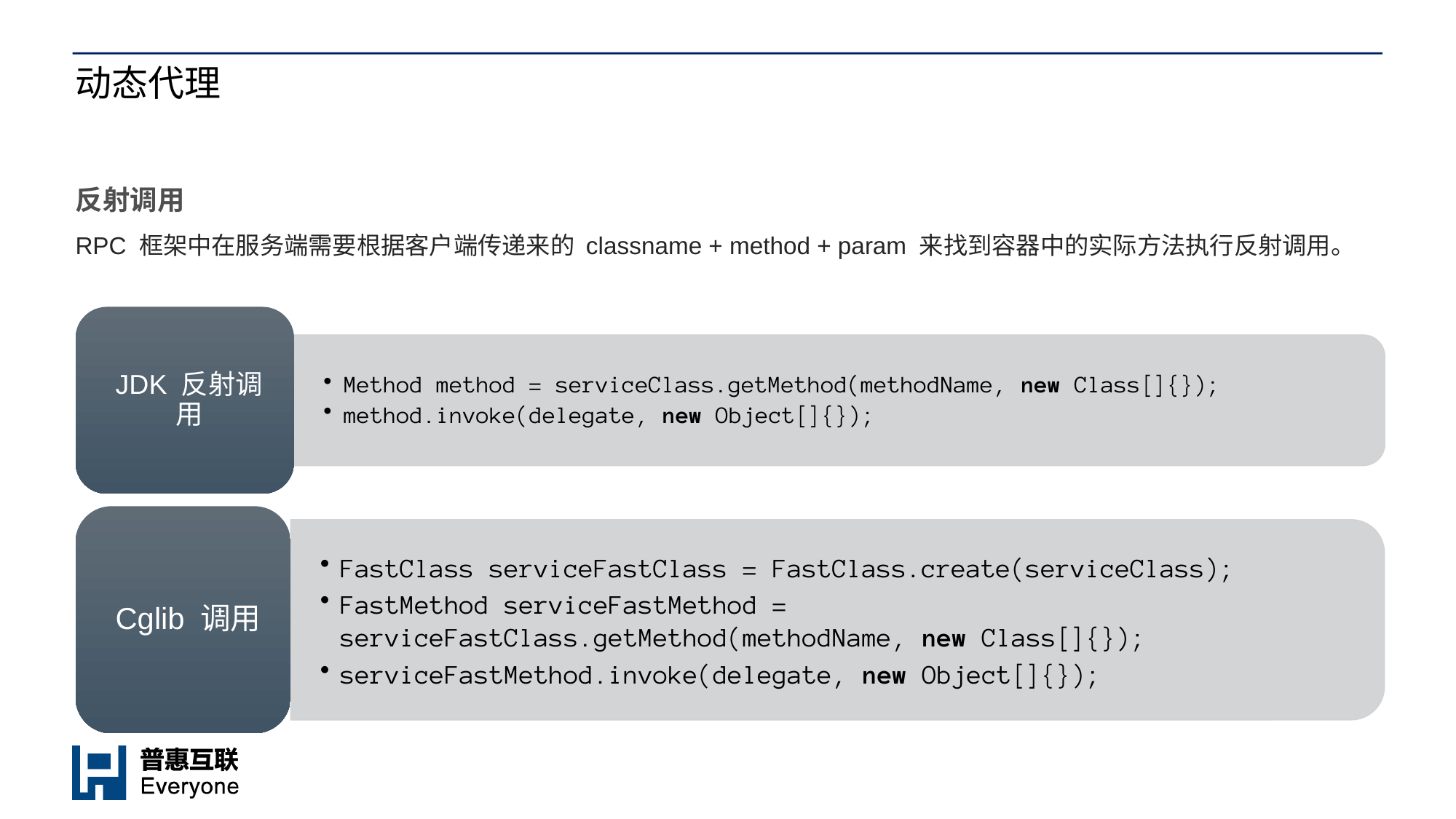

# 动态代理
反射调用
RPC 框架中在服务端需要根据客户端传递来的 classname + method + param 来找到容器中的实际方法执行反射调用。
Method method = serviceClass.getMethod(methodName, new Class[]{});
method.invoke(delegate, new Object[]{});
JDK 反射调用
FastClass serviceFastClass = FastClass.create(serviceClass);
FastMethod serviceFastMethod = serviceFastClass.getMethod(methodName, new Class[]{});
serviceFastMethod.invoke(delegate, new Object[]{});
Cglib 调用